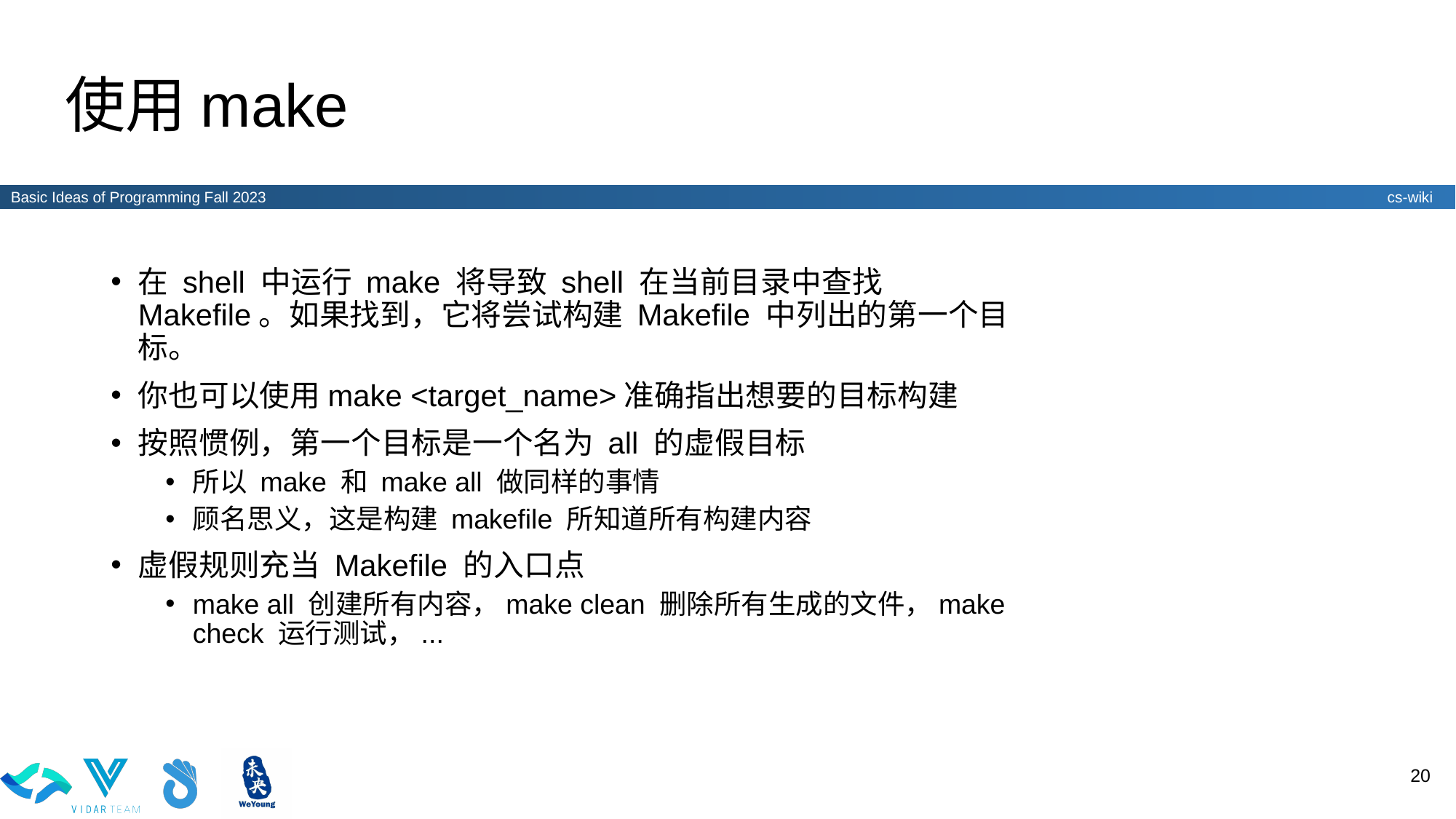

# 使用make
在 shell 中运行 make 将导致 shell 在当前目录中查找 Makefile。如果找到，它将尝试构建 Makefile 中列出的第一个目标。
你也可以使用make <target_name>准确指出想要的目标构建
按照惯例，第一个目标是一个名为 all 的虚假目标
所以 make 和 make all 做同样的事情
顾名思义，这是构建 makefile 所知道所有构建内容
虚假规则充当 Makefile 的入口点
make all 创建所有内容，make clean 删除所有生成的文件，make check 运行测试，...